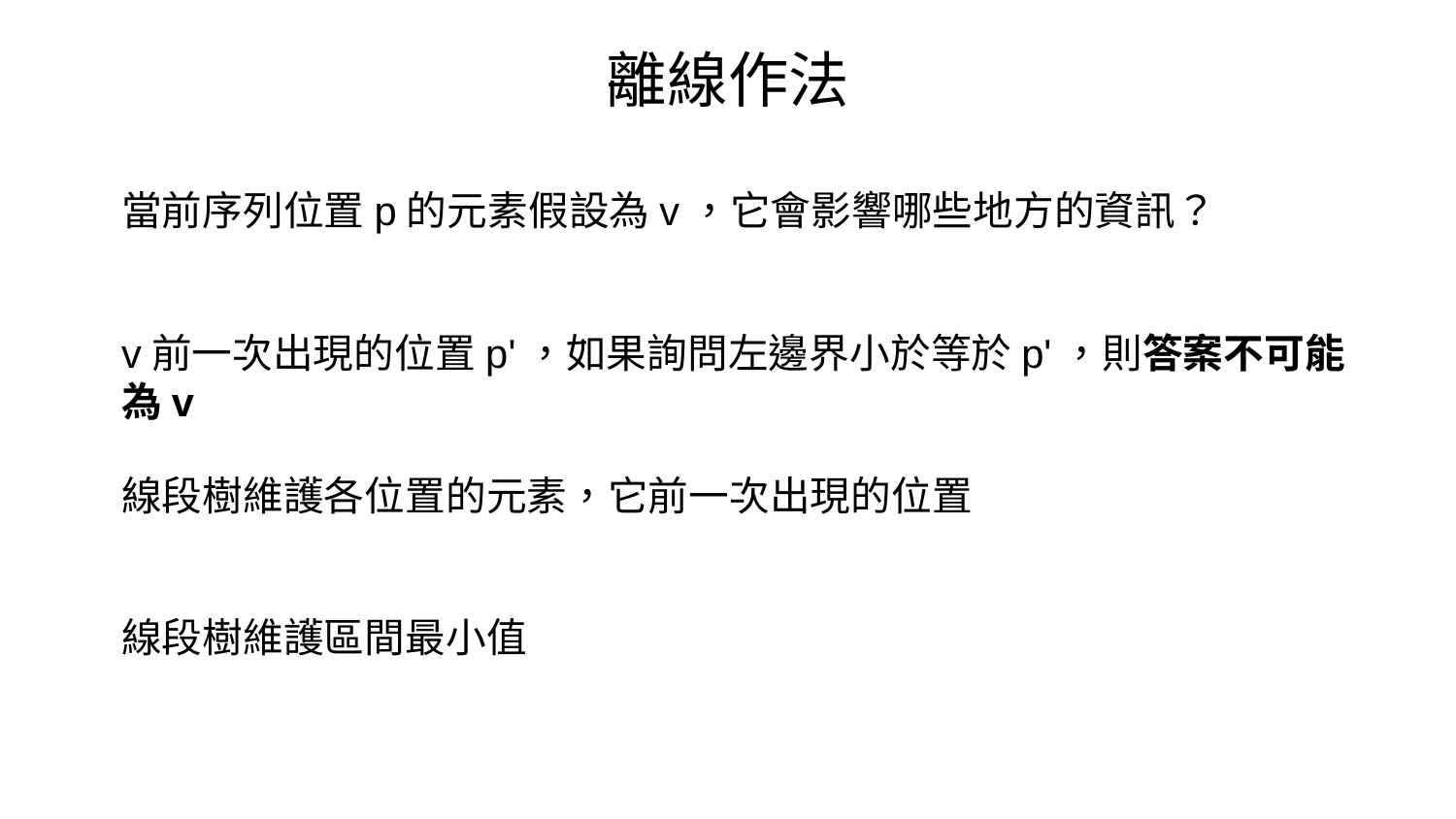

離線作法
當前序列位置p的元素假設為v，它會影響哪些地方的資訊？
v前一次出現的位置p'，如果詢問左邊界小於等於p'，則答案不可能為v
線段樹維護各位置的元素，它前一次出現的位置
線段樹維護區間最小值